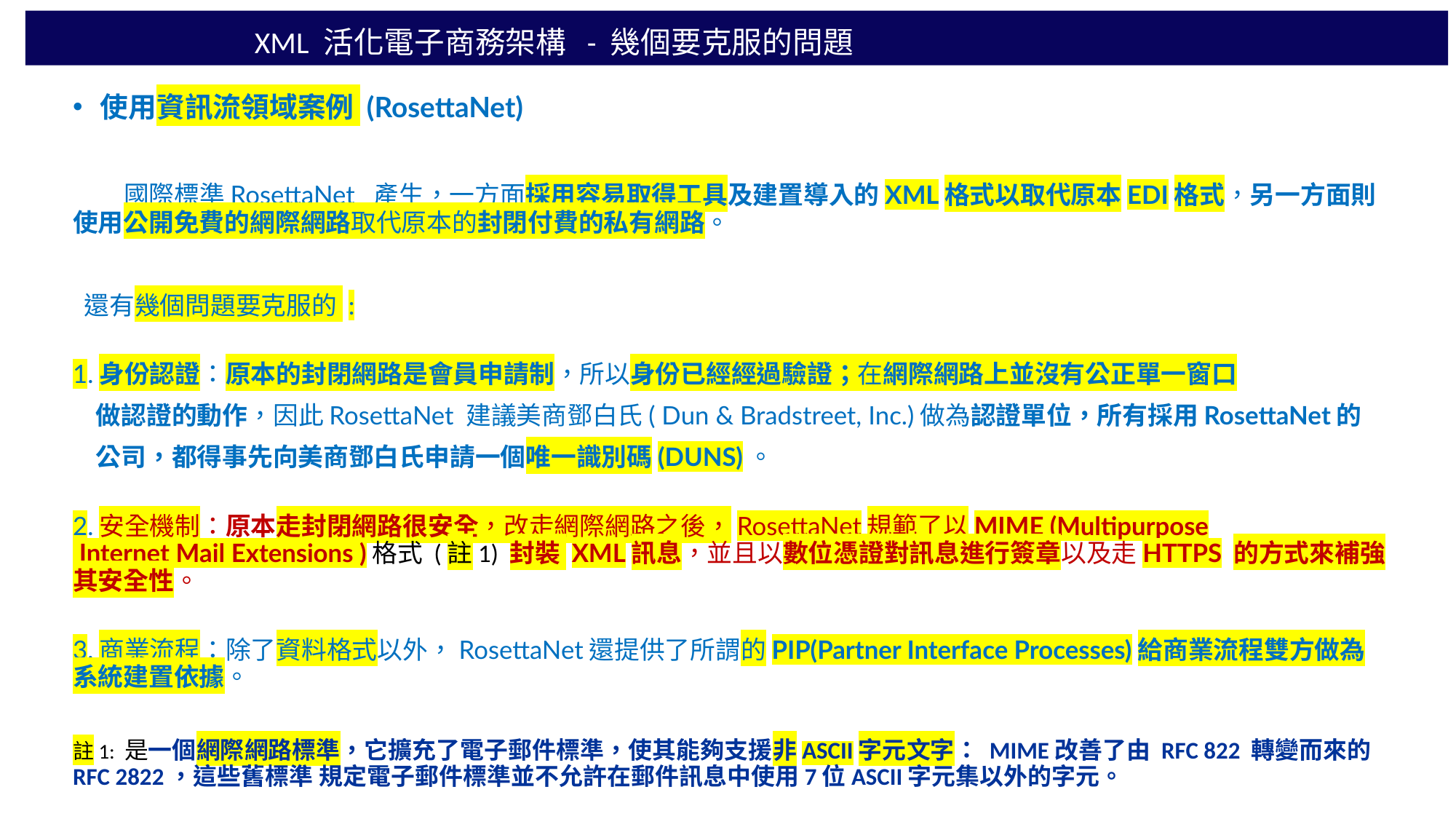

# XML 活化電子商務架構  - 幾個要克服的問題
使用資訊流領域案例 (RosettaNet)

        國際標準RosettaNet  產生，一方面採用容易取得工具及建置導入的XML格式以取代原本EDI格式，另一方面則使用公開免費的網際網路取代原本的封閉付費的私有網路。

 還有幾個問題要克服的 :
1.身份認證：原本的封閉網路是會員申請制，所以身份已經經過驗證；在網際網路上並沒有公正單一窗口
   做認證的動作，因此RosettaNet 建議美商鄧白氏( Dun & Bradstreet, Inc.)做為認證單位，所有採用RosettaNet的
   公司，都得事先向美商鄧白氏申請一個唯一識別碼(DUNS)。
2.安全機制：原本走封閉網路很安全，改走網際網路之後，RosettaNet規範了以MIME (Multipurpose  Internet Mail Extensions )格式 (註1) 封裝 XML訊息，並且以數位憑證對訊息進行簽章以及走HTTPS 的方式來補強其安全性。
3.商業流程：除了資料格式以外，RosettaNet還提供了所謂的PIP(Partner Interface Processes)給商業流程雙方做為系統建置依據。

註1: 是一個網際網路標準，它擴充了電子郵件標準，使其能夠支援非ASCII字元文字： MIME改善了由 RFC 822 轉變而來的 RFC 2822，這些舊標準 規定電子郵件標準並不允許在郵件訊息中使用7位ASCII字元集以外的字元。